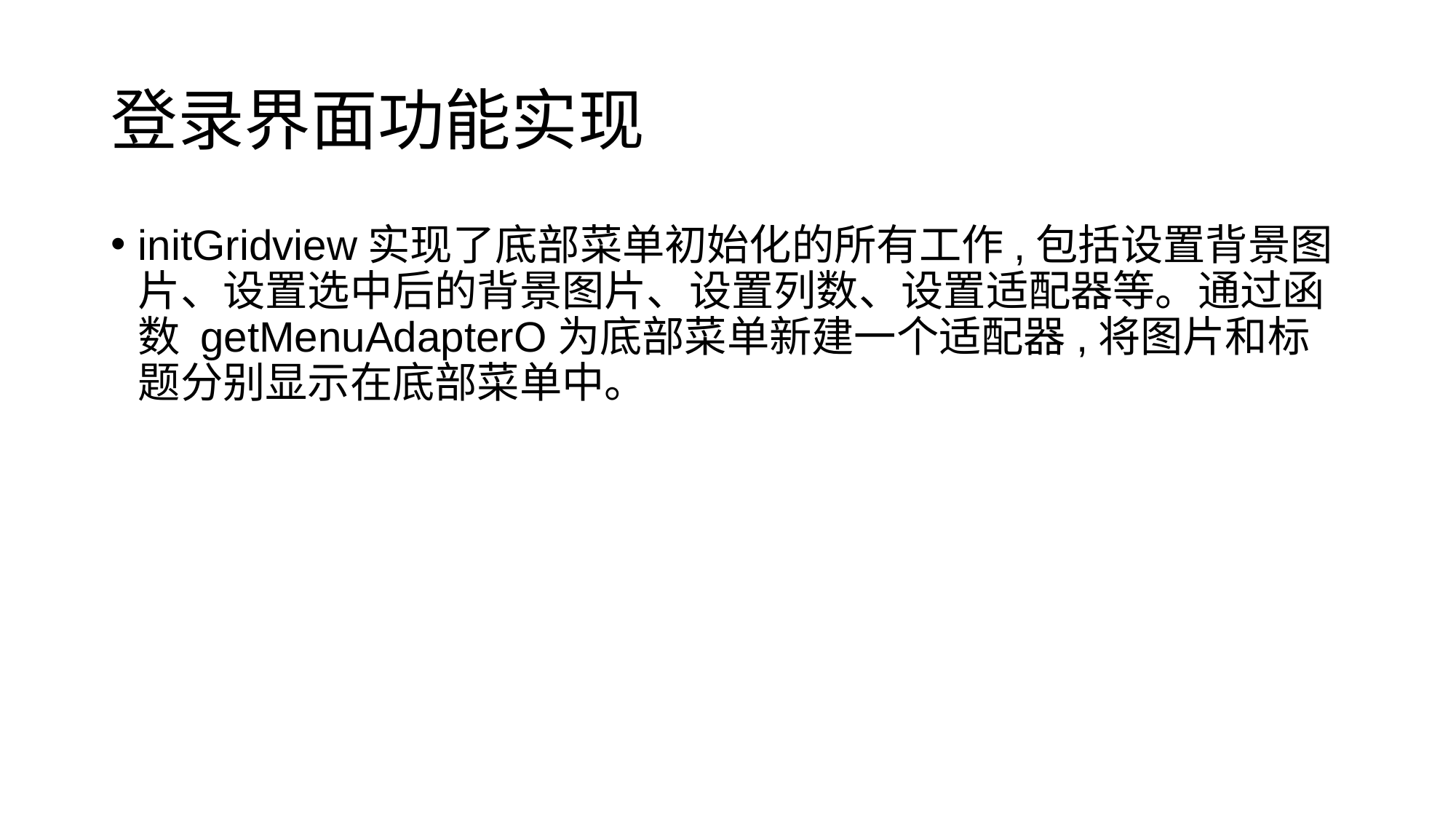

# 登录界面功能实现
initGridview实现了底部菜单初始化的所有工作,包括设置背景图片、设置选中后的背景图片、设置列数、设置适配器等。通过函数 getMenuAdapterO为底部菜单新建一个适配器,将图片和标题分别显示在底部菜单中。